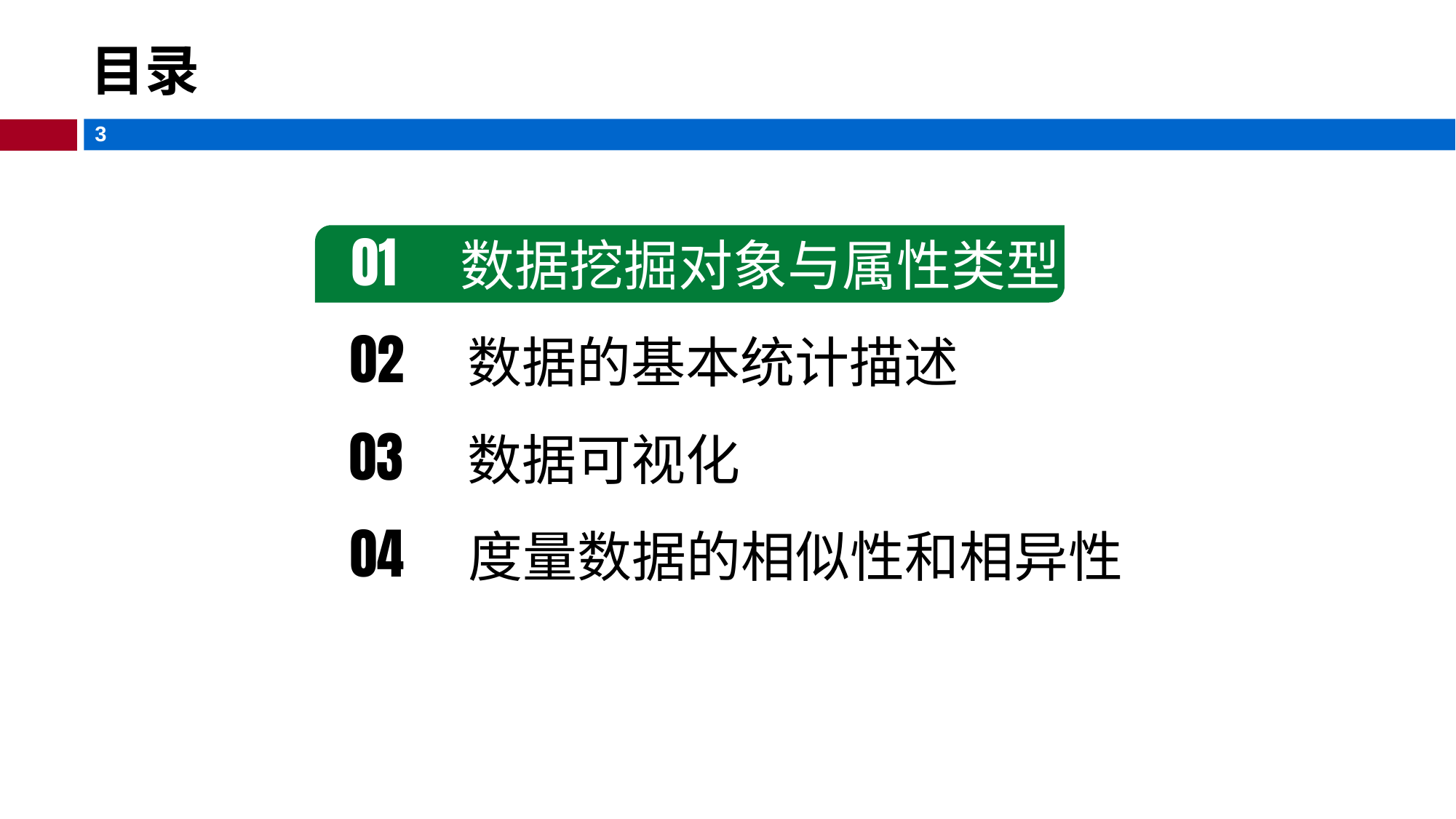

# 目录

01    数据挖掘对象与属性类型
02    数据的基本统计描述
03    数据可视化
04    度量数据的相似性和相异性